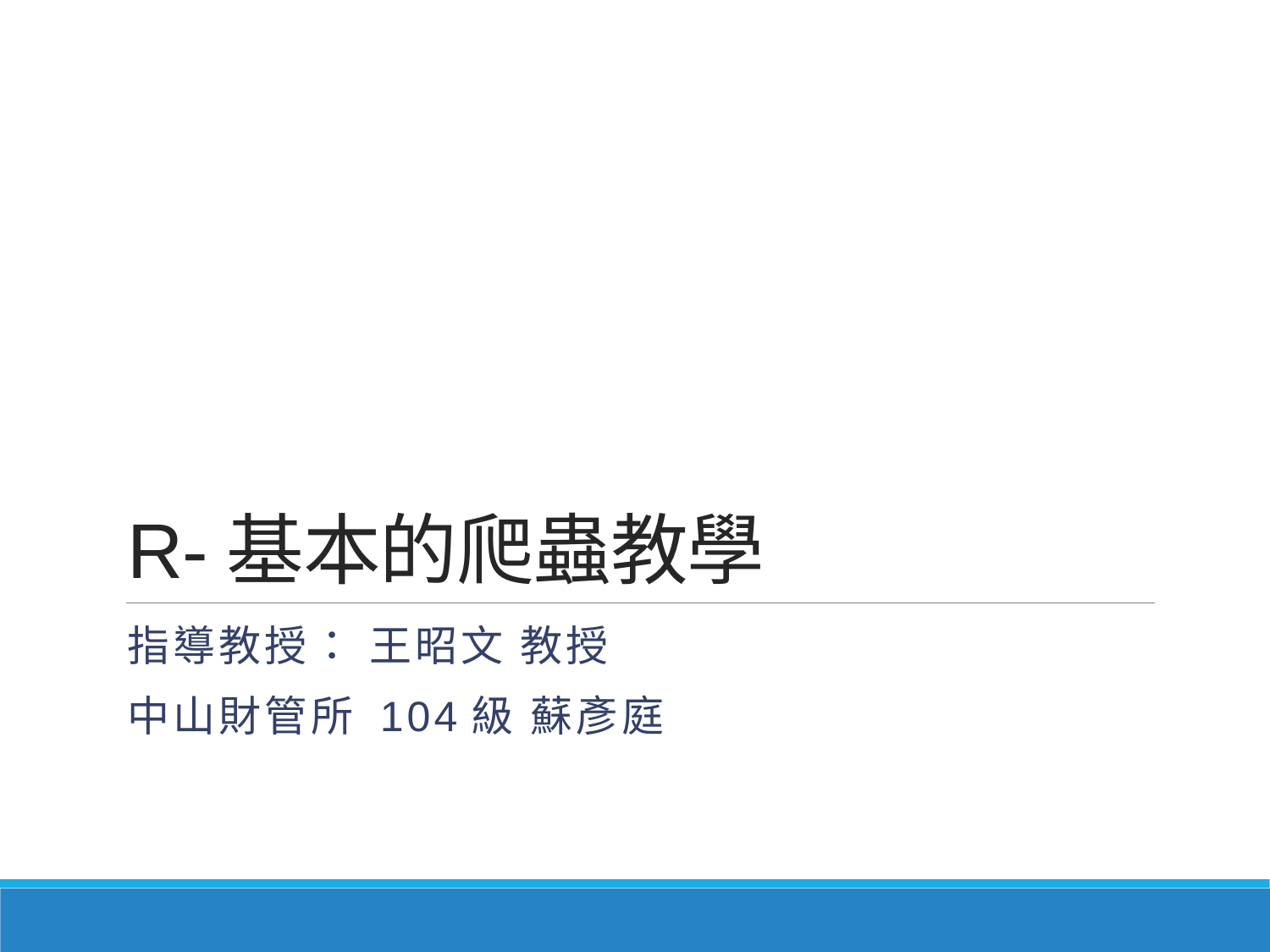

# R-基本的爬蟲教學
指導教授： 王昭文 教授
中山財管所 104級 蘇彥庭